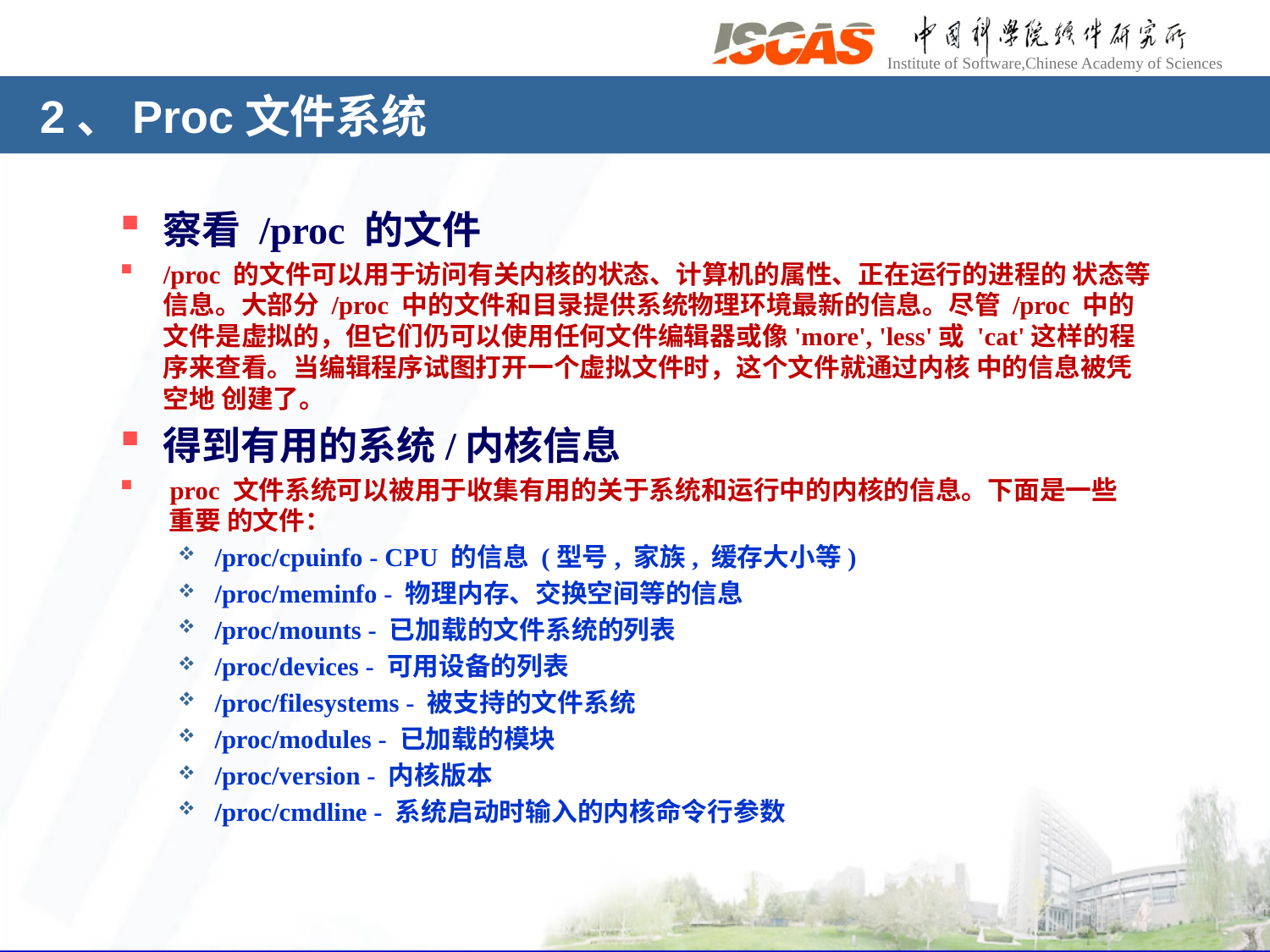

# 2、Proc文件系统
察看 /proc 的文件
/proc 的文件可以用于访问有关内核的状态、计算机的属性、正在运行的进程的 状态等信息。大部分 /proc 中的文件和目录提供系统物理环境最新的信息。尽管 /proc 中的文件是虚拟的，但它们仍可以使用任何文件编辑器或像'more', 'less'或 'cat'这样的程序来查看。当编辑程序试图打开一个虚拟文件时，这个文件就通过内核 中的信息被凭空地 创建了。
得到有用的系统/内核信息
 proc 文件系统可以被用于收集有用的关于系统和运行中的内核的信息。下面是一些       重要 的文件：
/proc/cpuinfo - CPU 的信息 (型号, 家族, 缓存大小等)
/proc/meminfo - 物理内存、交换空间等的信息
/proc/mounts - 已加载的文件系统的列表
/proc/devices - 可用设备的列表
/proc/filesystems - 被支持的文件系统
/proc/modules - 已加载的模块
/proc/version - 内核版本
/proc/cmdline - 系统启动时输入的内核命令行参数